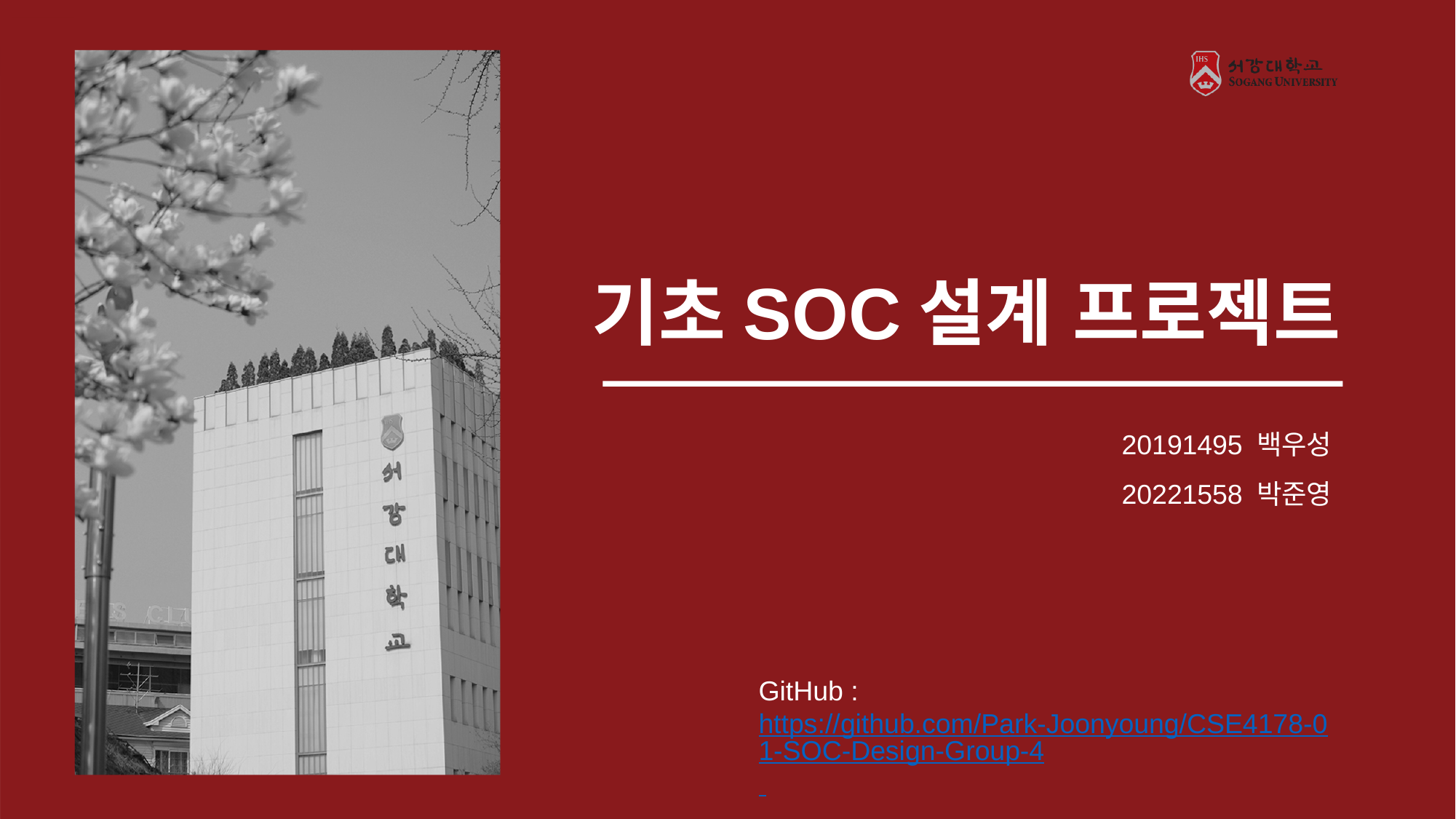

기초SOC설계 프로젝트

20191495 백우성
20221558 박준영
GitHub : https://github.com/Park-Joonyoung/CSE4178-01-SOC-Design-Group-4